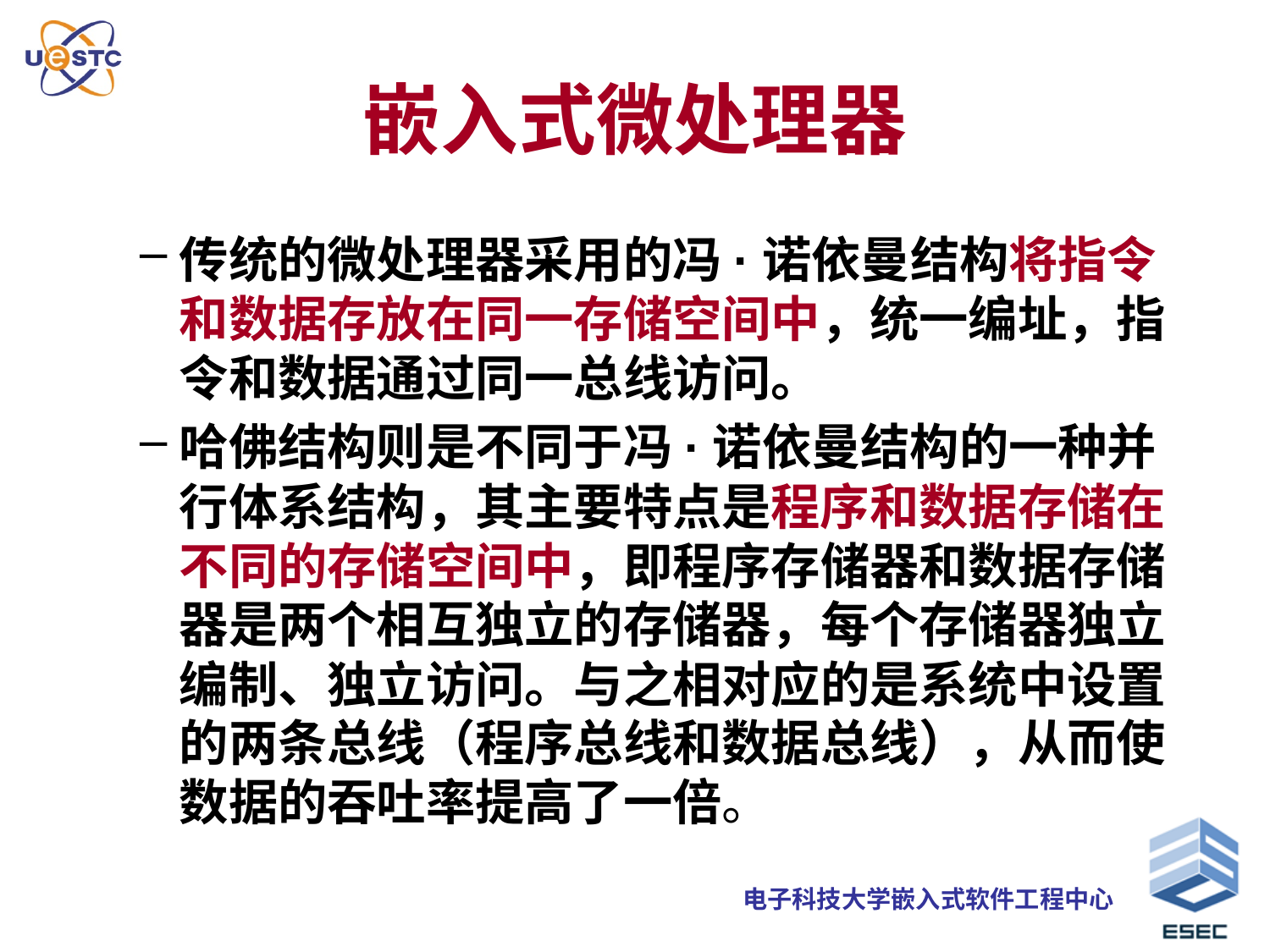

# 嵌入式微处理器
传统的微处理器采用的冯·诺依曼结构将指令和数据存放在同一存储空间中，统一编址，指令和数据通过同一总线访问。
哈佛结构则是不同于冯·诺依曼结构的一种并行体系结构，其主要特点是程序和数据存储在不同的存储空间中，即程序存储器和数据存储器是两个相互独立的存储器，每个存储器独立编制、独立访问。与之相对应的是系统中设置的两条总线（程序总线和数据总线），从而使数据的吞吐率提高了一倍。